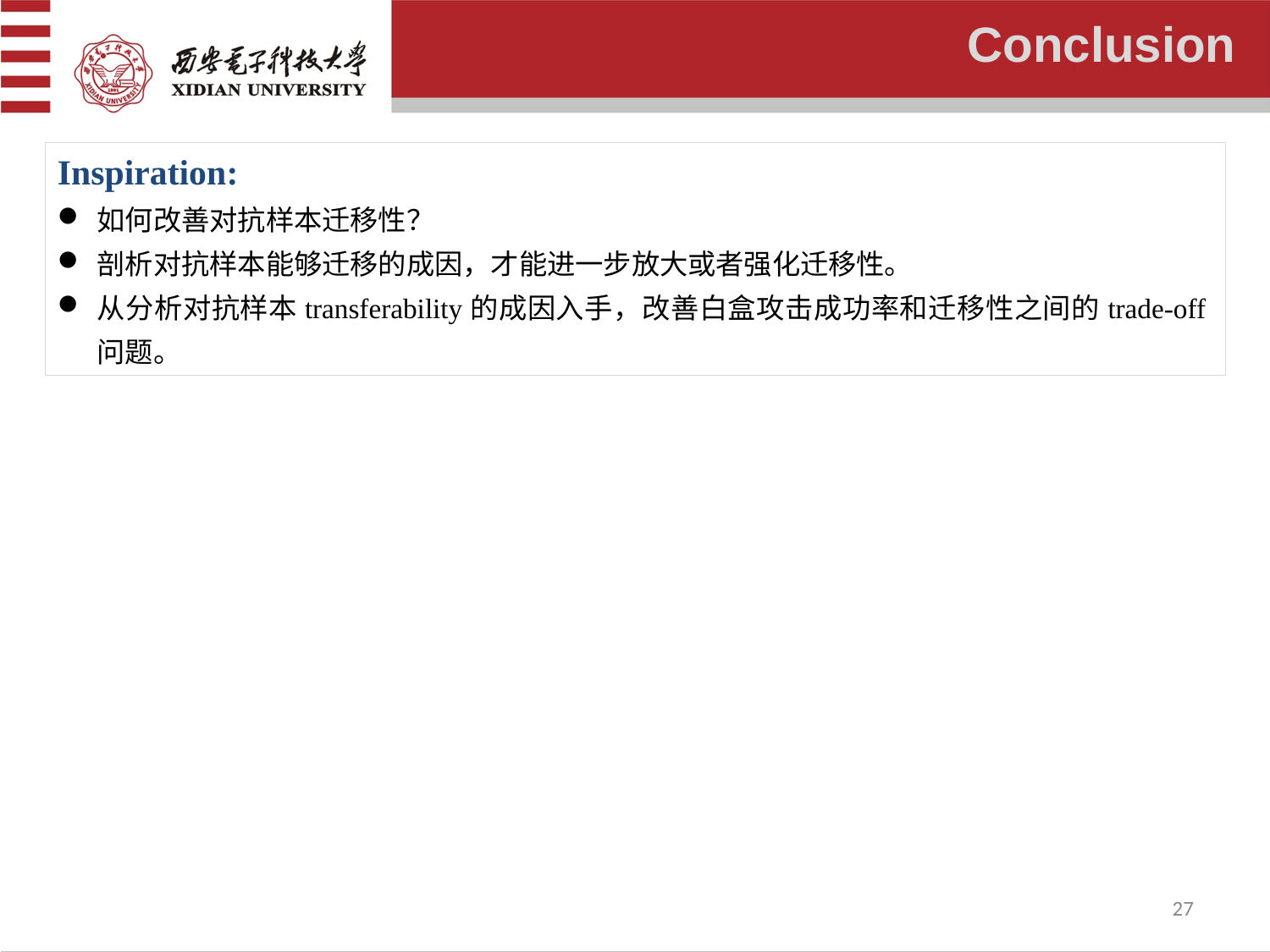

Conclusion
Inspiration:
如何改善对抗样本迁移性？
剖析对抗样本能够迁移的成因，才能进一步放大或者强化迁移性。
从分析对抗样本transferability的成因入手，改善白盒攻击成功率和迁移性之间的trade-off问题。
27